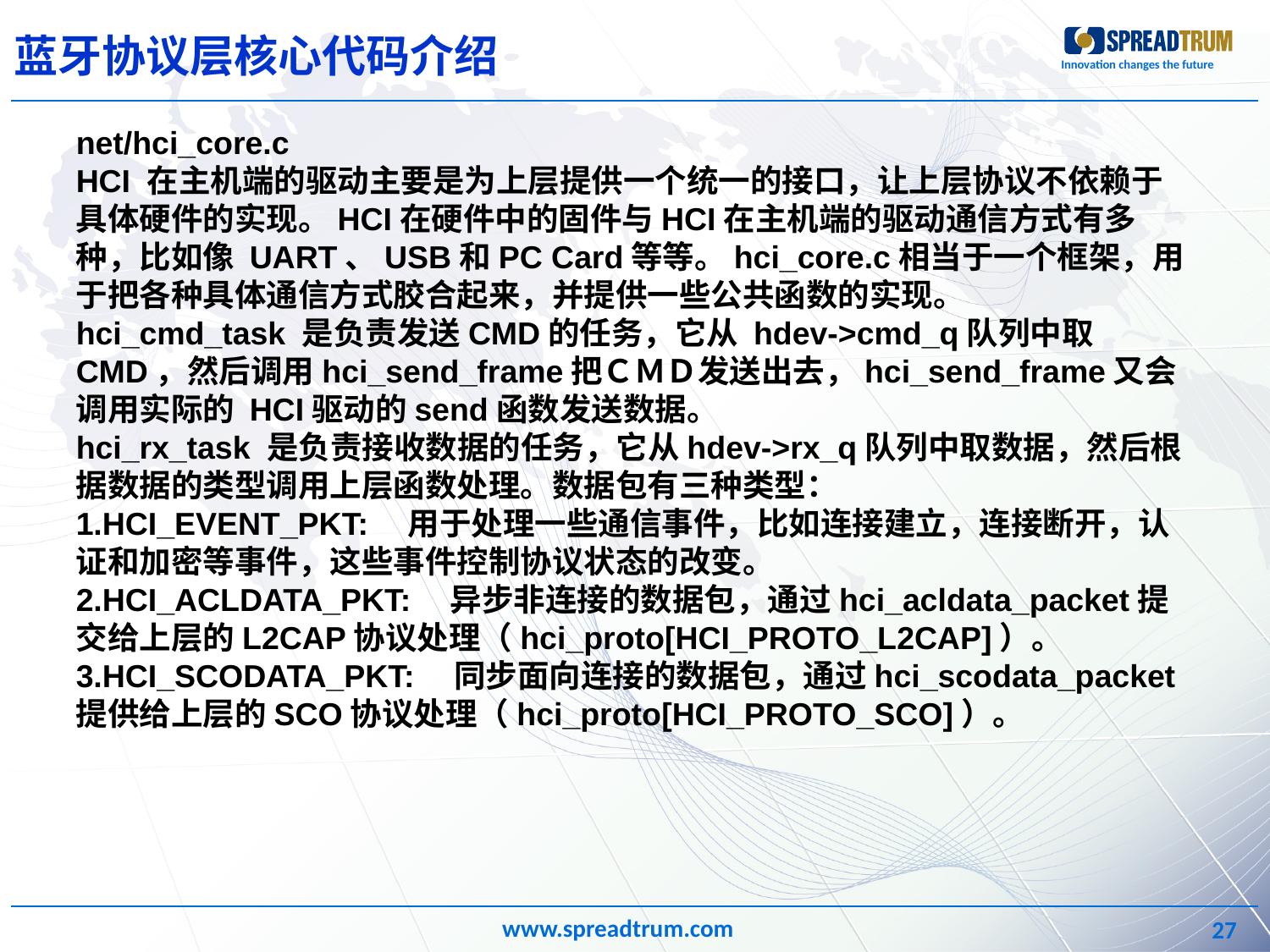

蓝牙协议层核心代码介绍
net/hci_core.c
HCI 在主机端的驱动主要是为上层提供一个统一的接口，让上层协议不依赖于具体硬件的实现。HCI在硬件中的固件与HCI在主机端的驱动通信方式有多种，比如像 UART、USB和PC Card等等。hci_core.c相当于一个框架，用于把各种具体通信方式胶合起来，并提供一些公共函数的实现。
hci_cmd_task 是负责发送CMD的任务，它从 hdev->cmd_q队列中取CMD，然后调用hci_send_frame把ＣＭＤ发送出去，hci_send_frame又会调用实际的 HCI驱动的send函数发送数据。
hci_rx_task 是负责接收数据的任务，它从hdev->rx_q队列中取数据，然后根据数据的类型调用上层函数处理。数据包有三种类型：
1.HCI_EVENT_PKT:　用于处理一些通信事件，比如连接建立，连接断开，认证和加密等事件，这些事件控制协议状态的改变。
2.HCI_ACLDATA_PKT:　异步非连接的数据包，通过hci_acldata_packet提交给上层的L2CAP协议处理（hci_proto[HCI_PROTO_L2CAP]）。
3.HCI_SCODATA_PKT:　同步面向连接的数据包，通过hci_scodata_packet提供给上层的SCO协议处理（hci_proto[HCI_PROTO_SCO]）。